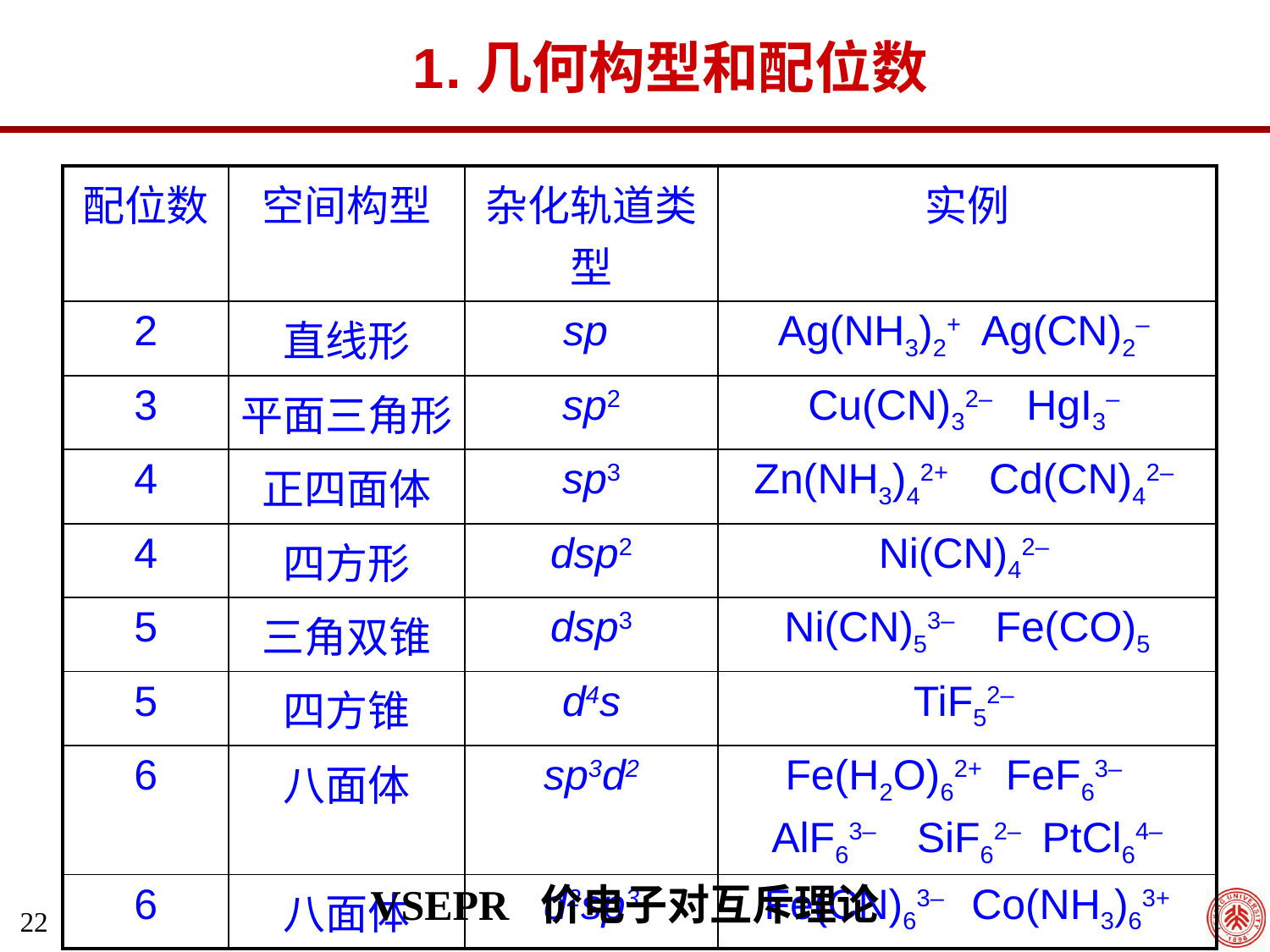

几何构型和配位数

| 配位数 | 空间构型 | 杂化轨道类型 | 实例 |
| --- | --- | --- | --- |
| 2 | 直线形 | sp | Ag(NH3)2+ Ag(CN)2– |
| 3 | 平面三角形 | sp2 | Cu(CN)32– HgI3– |
| 4 | 正四面体 | sp3 | Zn(NH3)42+ Cd(CN)42– |
| 4 | 四方形 | dsp2 | Ni(CN)42– |
| 5 | 三角双锥 | dsp3 | Ni(CN)53– Fe(CO)5 |
| 5 | 四方锥 | d4s | TiF52– |
| 6 | 八面体 | sp3d2 | Fe(H2O)62+ FeF63– AlF63– SiF62– PtCl64– |
| 6 | 八面体 | d2sp3 | Fe(CN)63– Co(NH3)63+ |
VSEPR  价电子对互斥理论